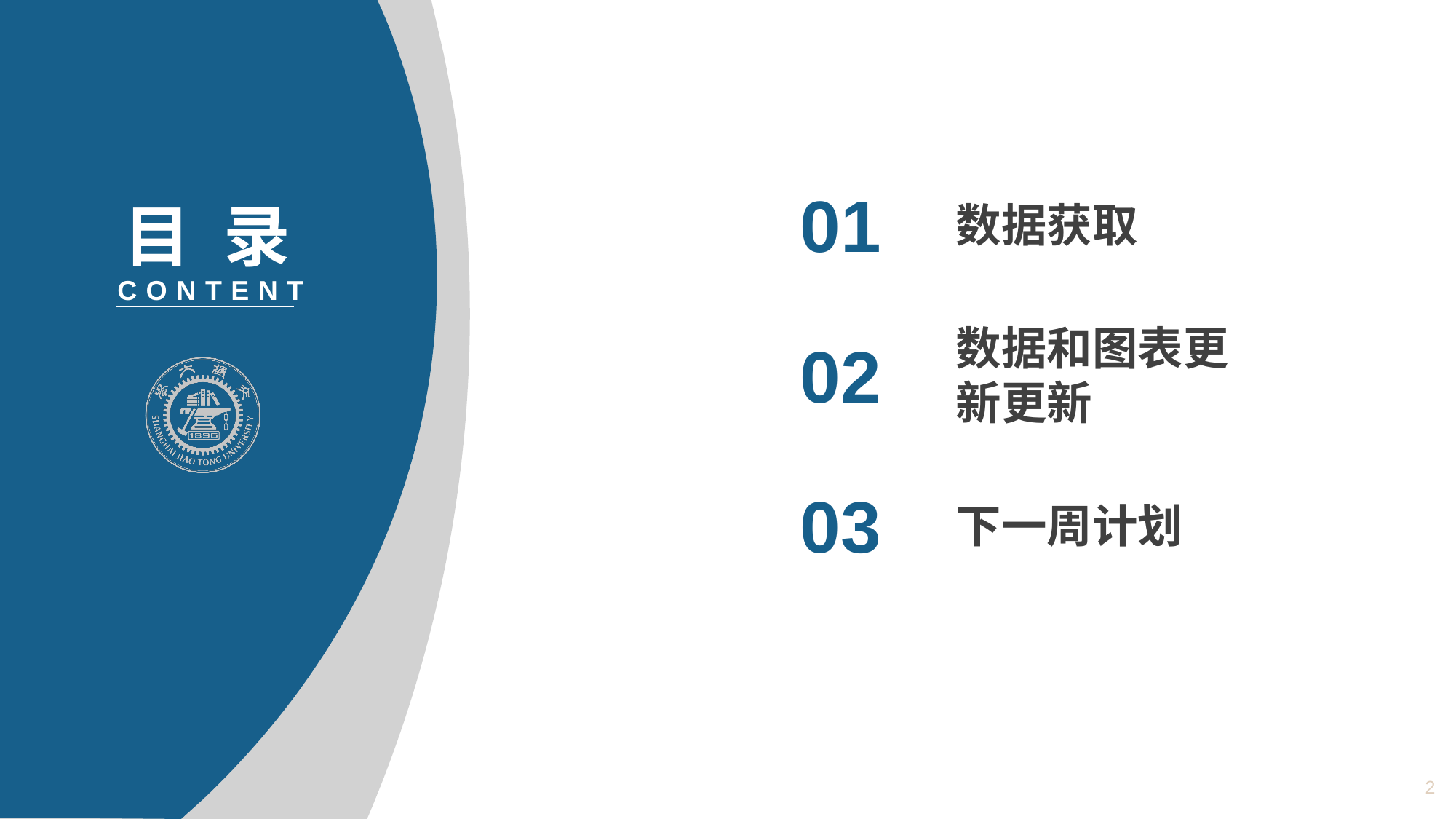

01
数据获取
CONTENT
02
数据和图表更新更新
03
下一周计划
2